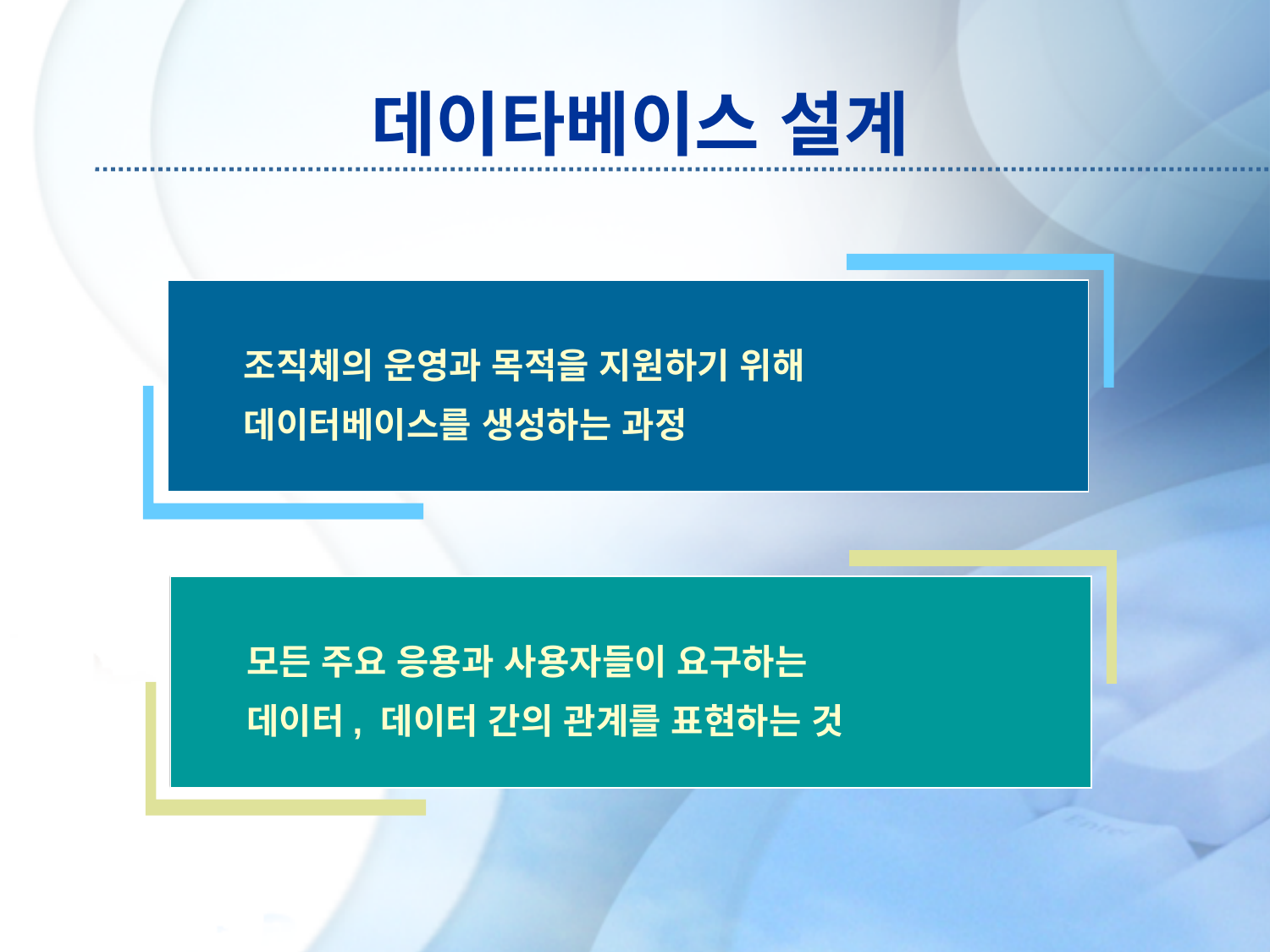

# 데이타베이스 설계

조직체의 운영과 목적을 지원하기 위해
데이터베이스를 생성하는 과정

모든 주요 응용과 사용자들이 요구하는
데이터, 데이터 간의 관계를 표현하는 것